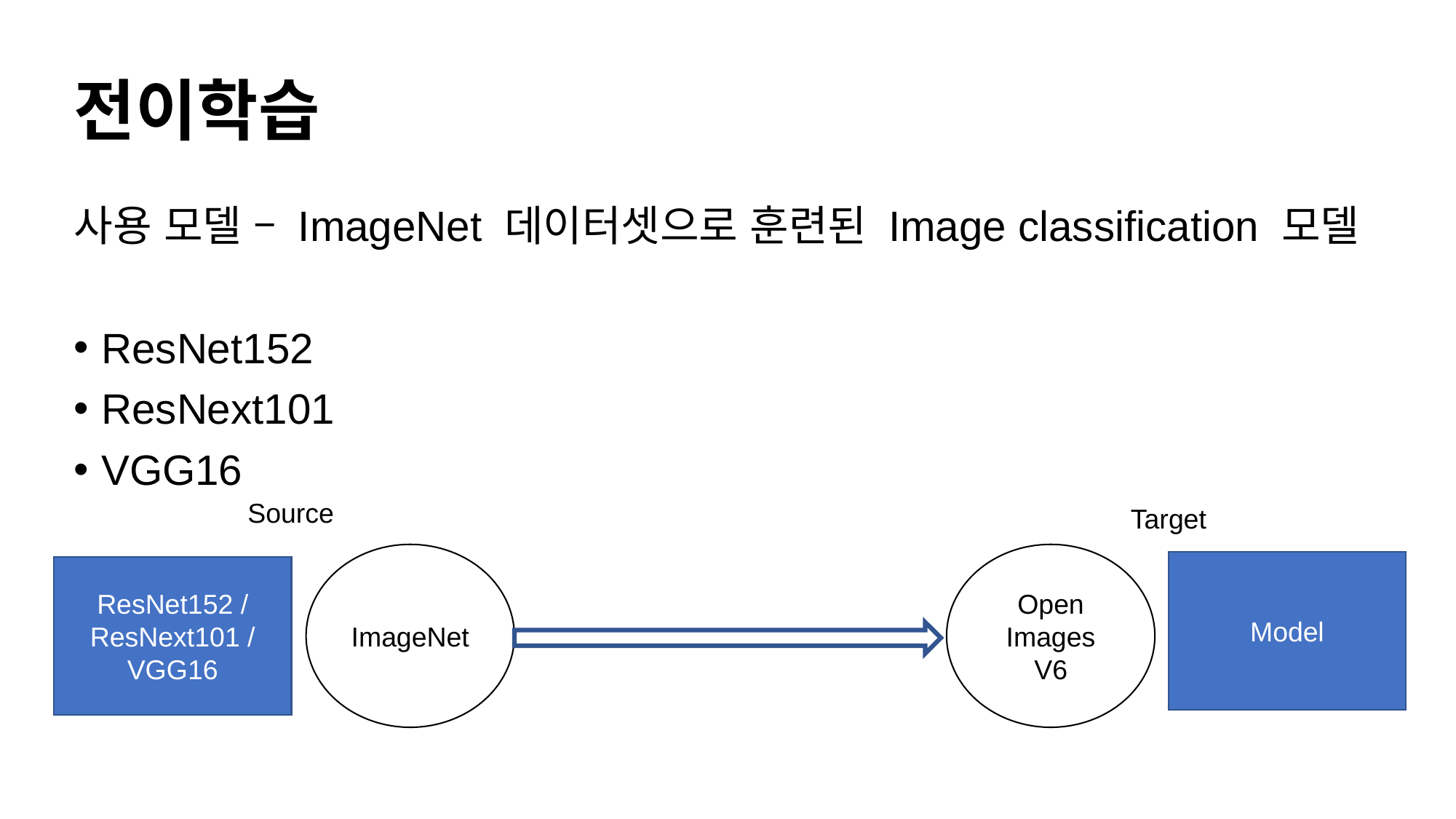

# 전이학습

사용 모델 – ImageNet 데이터셋으로 훈련된 Image classification 모델

ResNet152
ResNext101
VGG16
Source
Target
ImageNet
Open Images V6
Model
ResNet152 /
ResNext101 /
VGG16